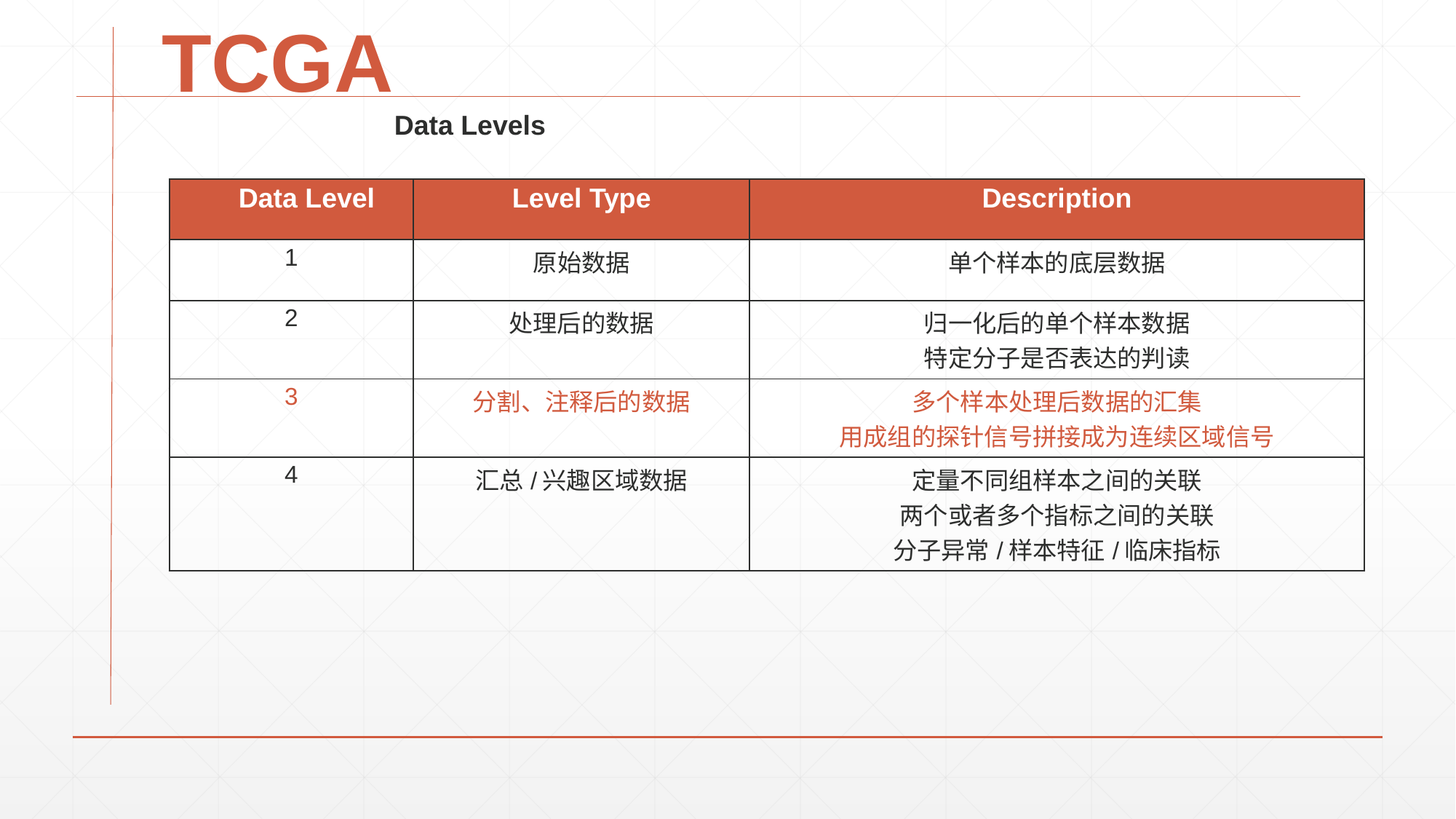

TCGA
Data Levels
| Data Level | Level Type | Description |
| --- | --- | --- |
| 1 | 原始数据 | 单个样本的底层数据 |
| 2 | 处理后的数据 | 归一化后的单个样本数据 特定分子是否表达的判读 |
| 3 | 分割、注释后的数据 | 多个样本处理后数据的汇集 用成组的探针信号拼接成为连续区域信号 |
| 4 | 汇总/兴趣区域数据 | 定量不同组样本之间的关联 两个或者多个指标之间的关联 分子异常/样本特征/临床指标 |